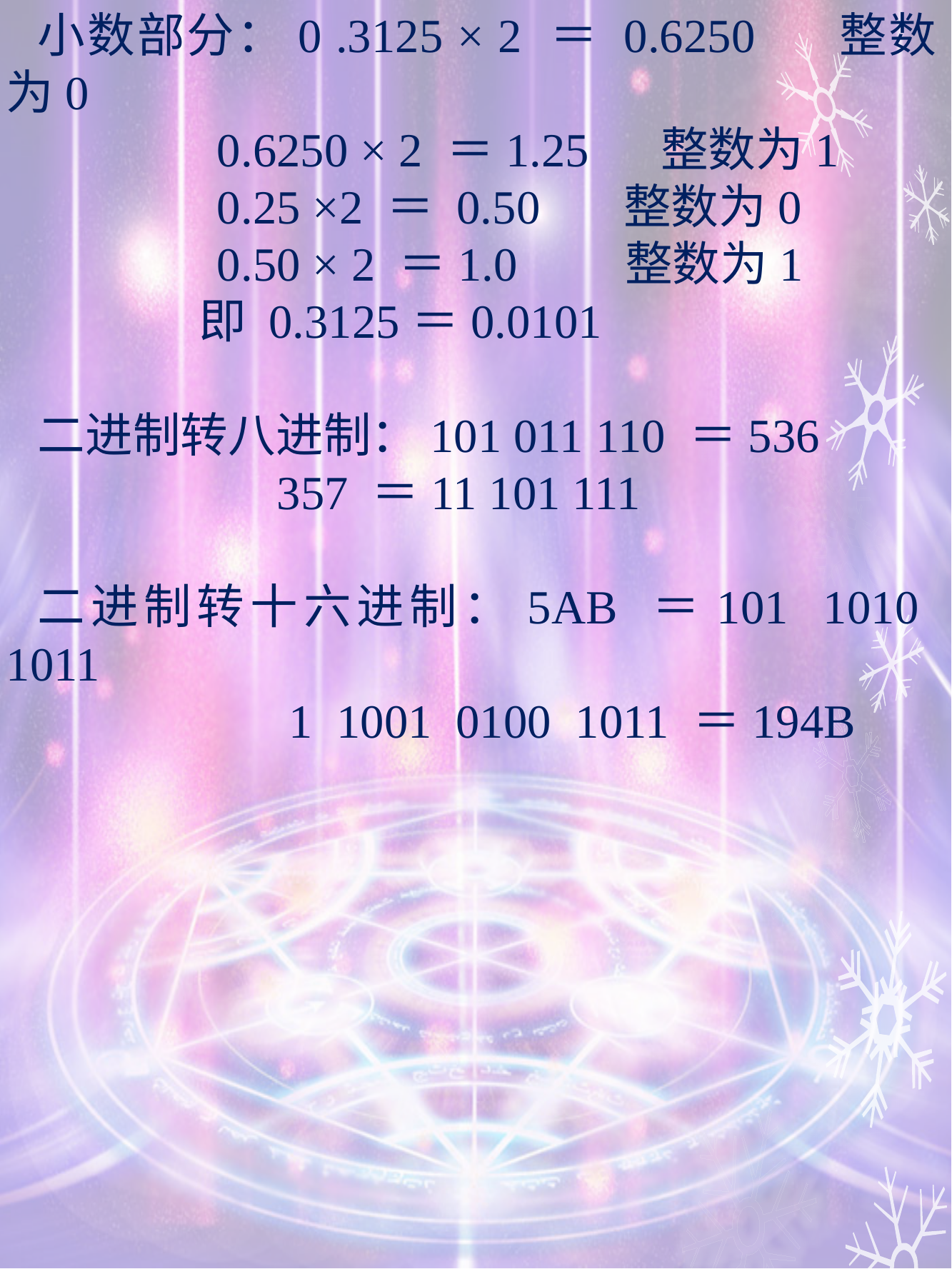

小数部分：0 .3125 × 2 ＝ 0.6250     整数为0
               0.6250 × 2 ＝1.25     整数为1
               0.25 ×2 ＝ 0.50      整数为0
               0.50 × 2 ＝1.0        整数为1
              即 0.3125＝0.0101

二进制转八进制：101 011 110 ＝536
                    357 ＝11 101 111

二进制转十六进制：5AB ＝101  1010  1011
                     1  1001  0100  1011 ＝194B